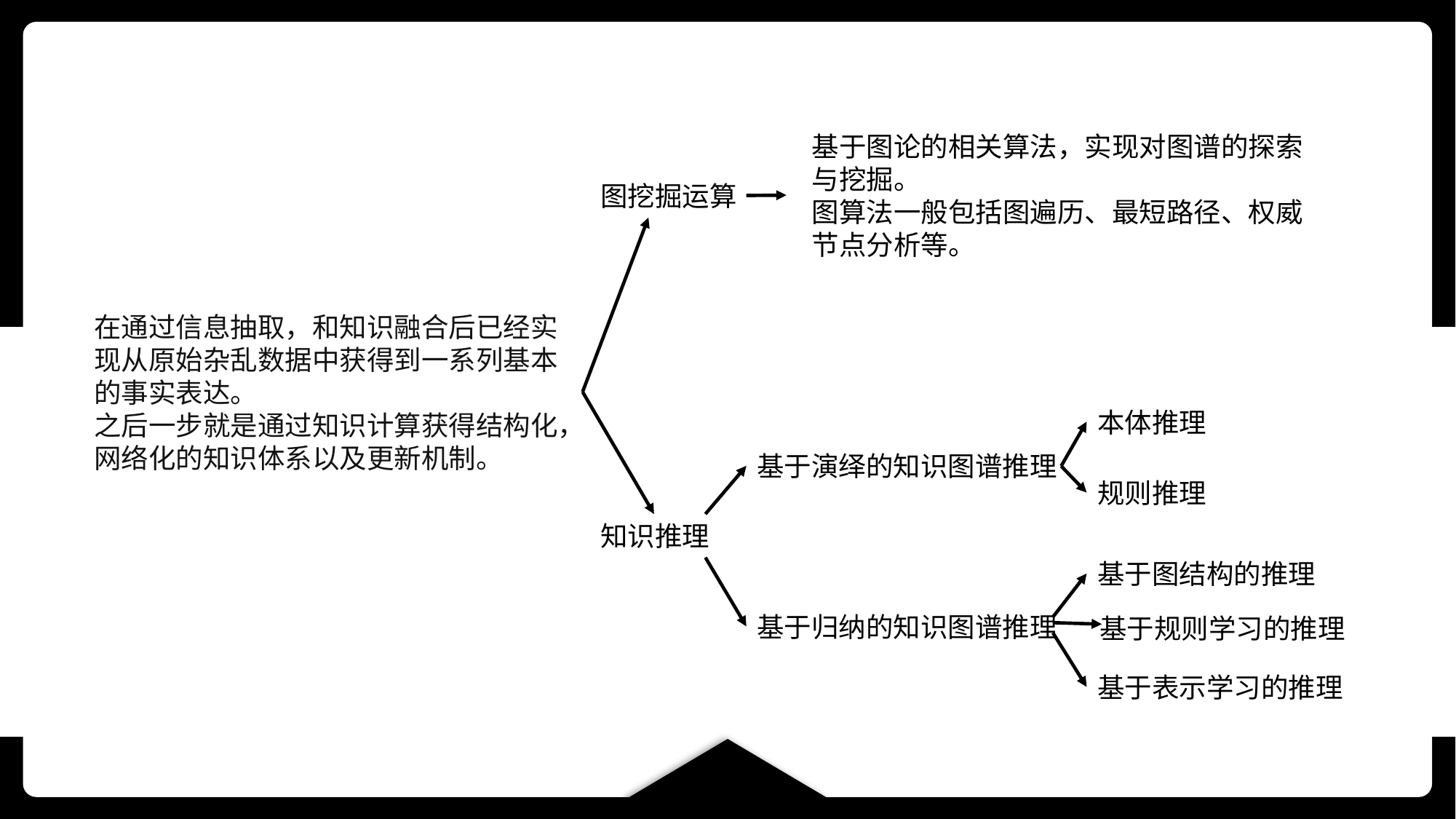

基于图论的相关算法，实现对图谱的探索与挖掘。
图算法一般包括图遍历、最短路径、权威节点分析等。
图挖掘运算
在通过信息抽取，和知识融合后已经实现从原始杂乱数据中获得到一系列基本的事实表达。
之后一步就是通过知识计算获得结构化，网络化的知识体系以及更新机制。
本体推理
基于演绎的知识图谱推理
规则推理
知识推理
基于图结构的推理
基于归纳的知识图谱推理
基于规则学习的推理
基于表示学习的推理